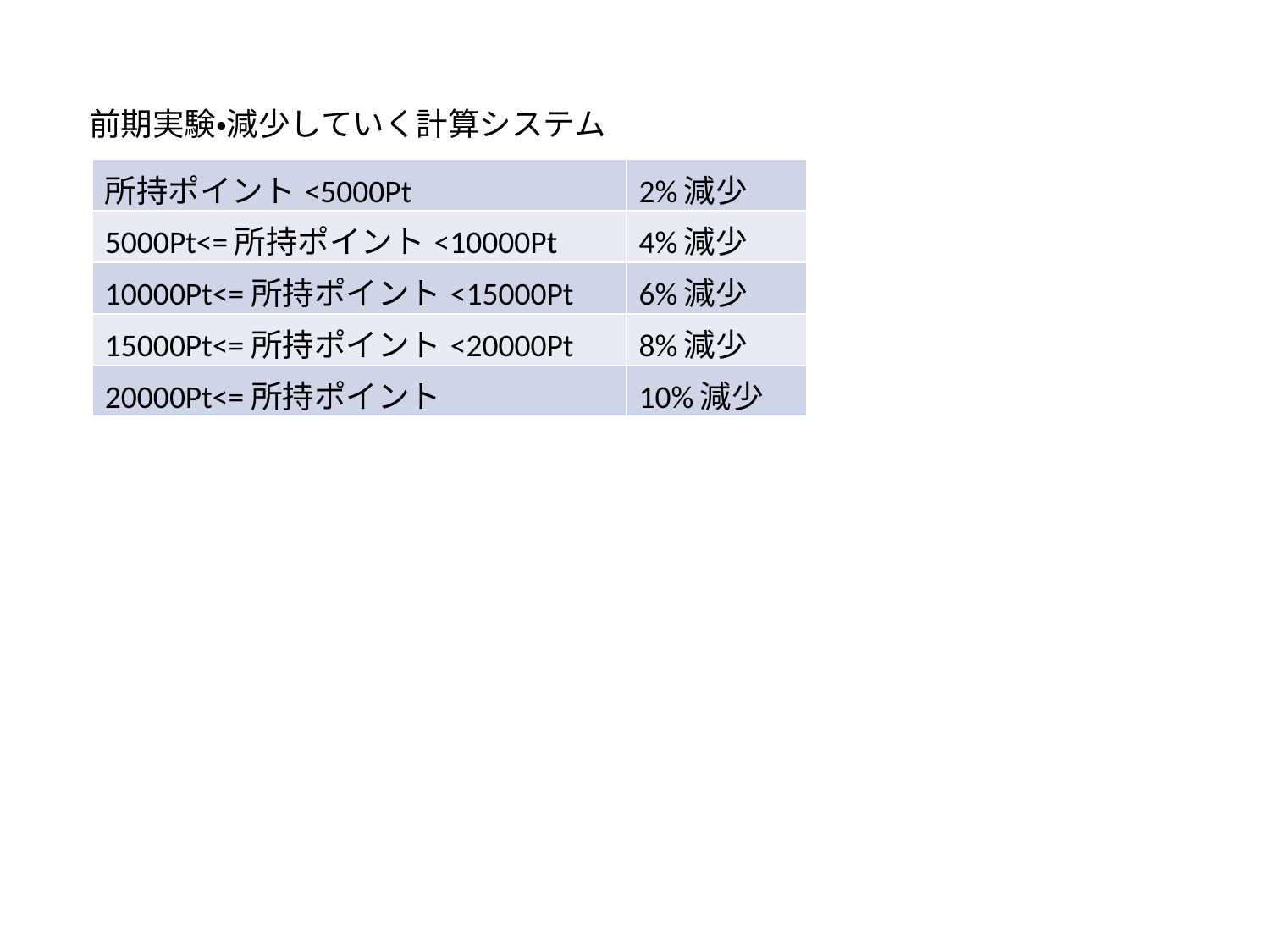

前期実験・減少していく計算システム
| 所持ポイント<5000Pt | 2%減少 |
| --- | --- |
| 5000Pt<=所持ポイント<10000Pt | 4%減少 |
| 10000Pt<=所持ポイント<15000Pt | 6%減少 |
| 15000Pt<=所持ポイント<20000Pt | 8%減少 |
| 20000Pt<=所持ポイント | 10%減少 |